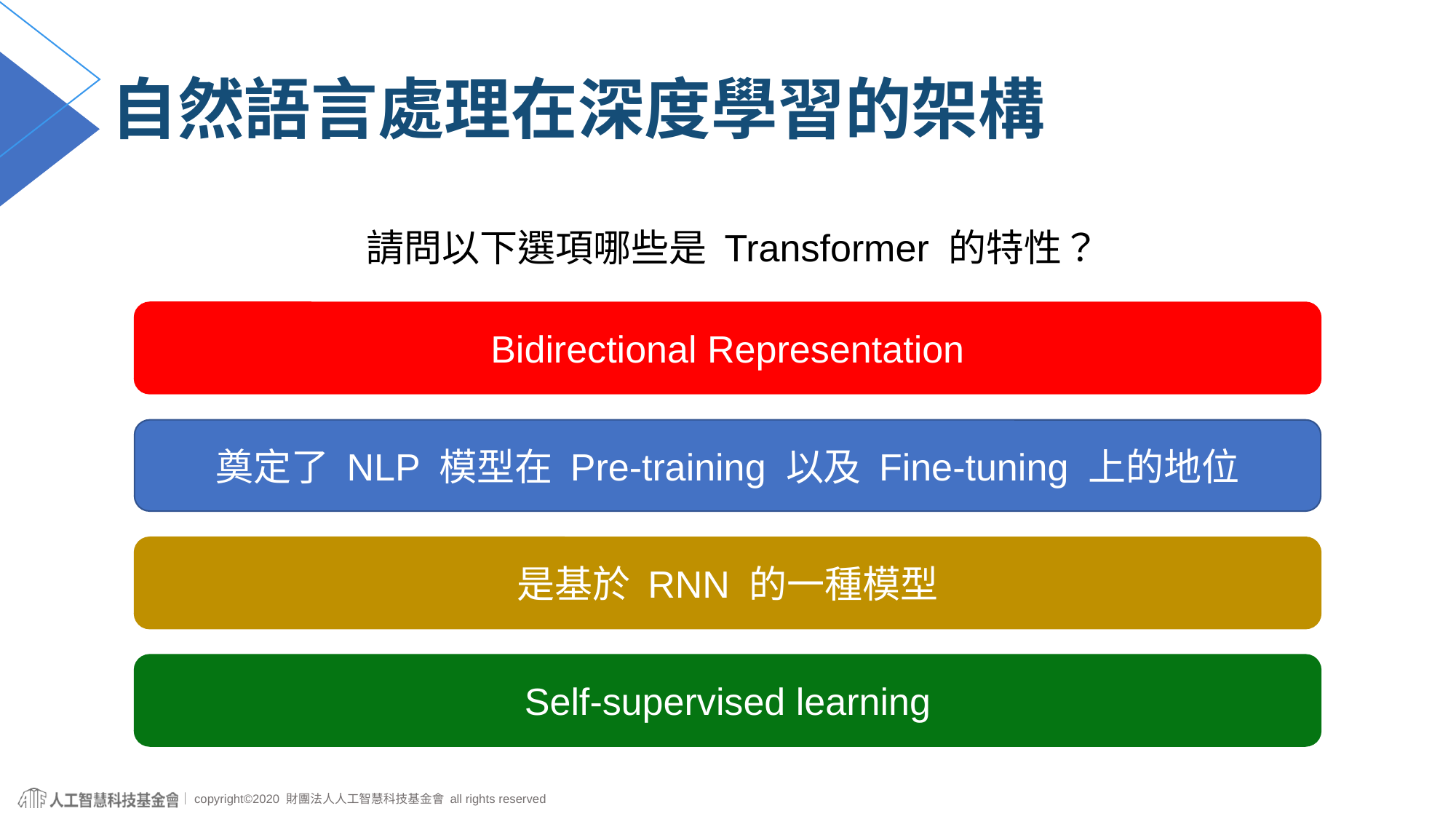

# 自然語言處理在深度學習的架構
請問以下選項哪些是 Transformer 的特性？
Bidirectional Representation
奠定了 NLP 模型在 Pre-training 以及 Fine-tuning 上的地位
是基於 RNN 的一種模型
Self-supervised learning